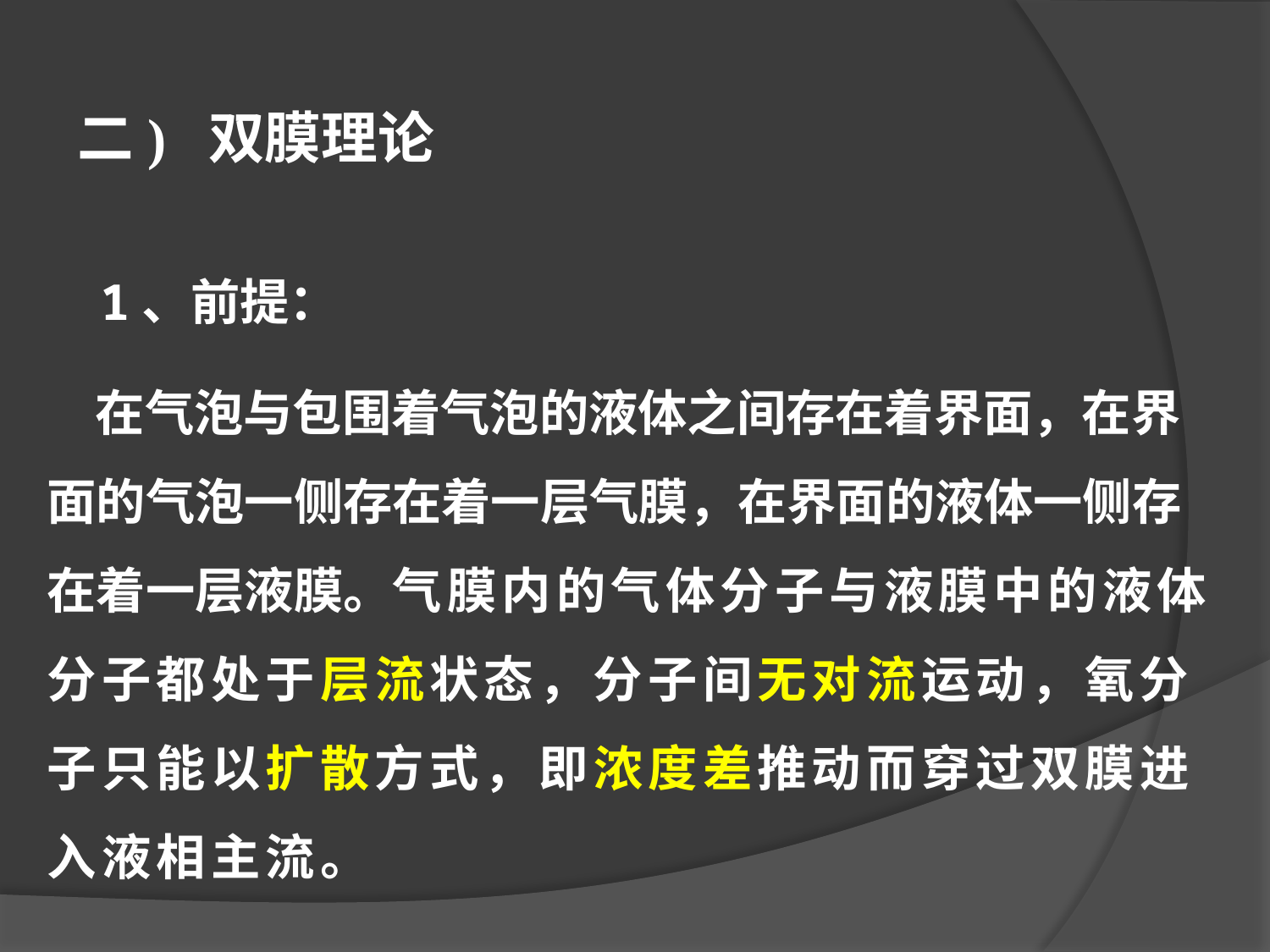

二)  双膜理论
1、前提：
    在气泡与包围着气泡的液体之间存在着界面，在界面的气泡一侧存在着一层气膜，在界面的液体一侧存在着一层液膜。气膜内的气体分子与液膜中的液体分子都处于层流状态，分子间无对流运动，氧分子只能以扩散方式，即浓度差推动而穿过双膜进入液相主流。